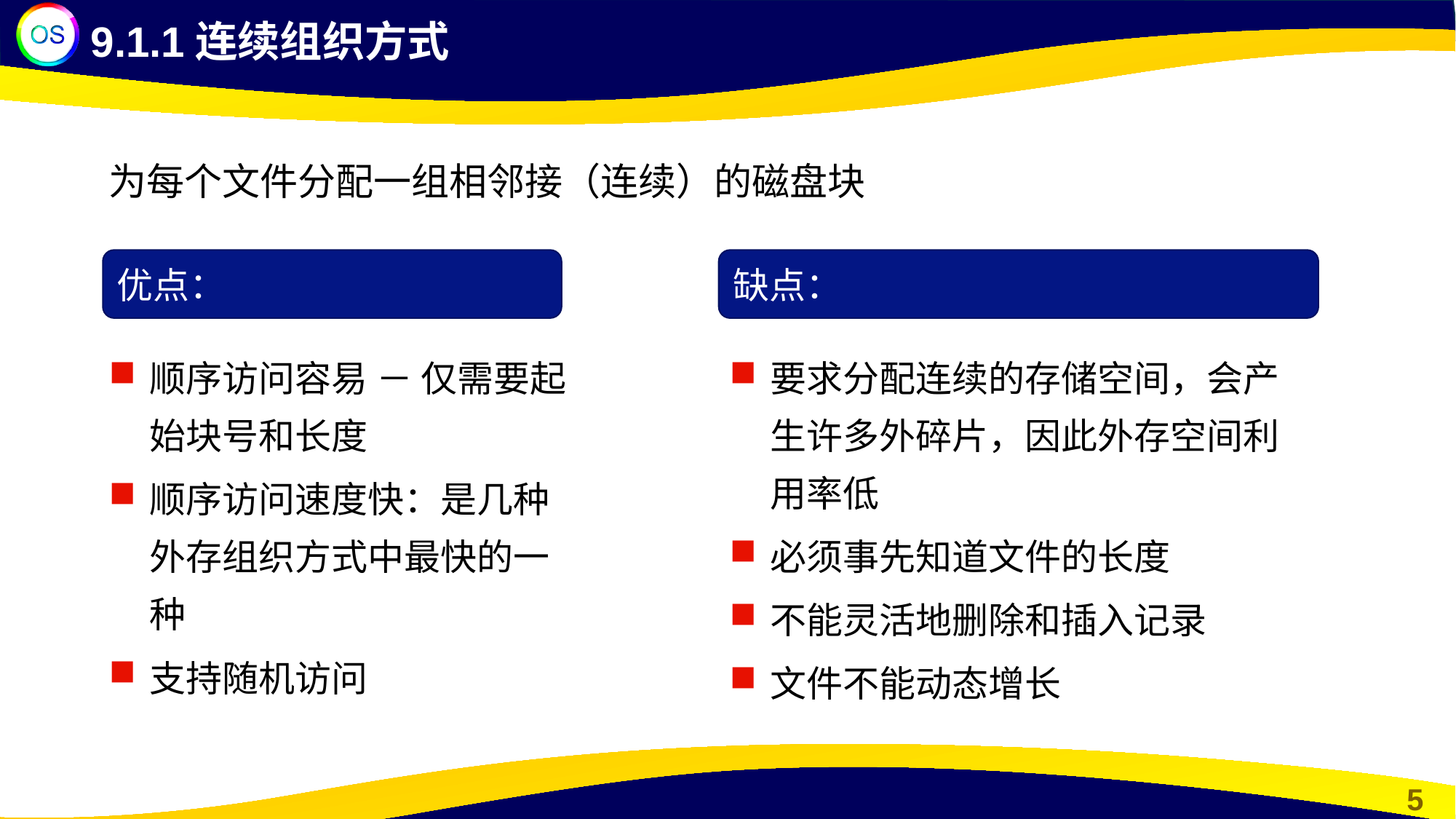

9.1.1连续组织方式
为每个文件分配一组相邻接（连续）的磁盘块
优点：
缺点：
顺序访问容易 － 仅需要起始块号和长度
顺序访问速度快：是几种外存组织方式中最快的一种
支持随机访问
要求分配连续的存储空间，会产生许多外碎片，因此外存空间利用率低
必须事先知道文件的长度
不能灵活地删除和插入记录
文件不能动态增长